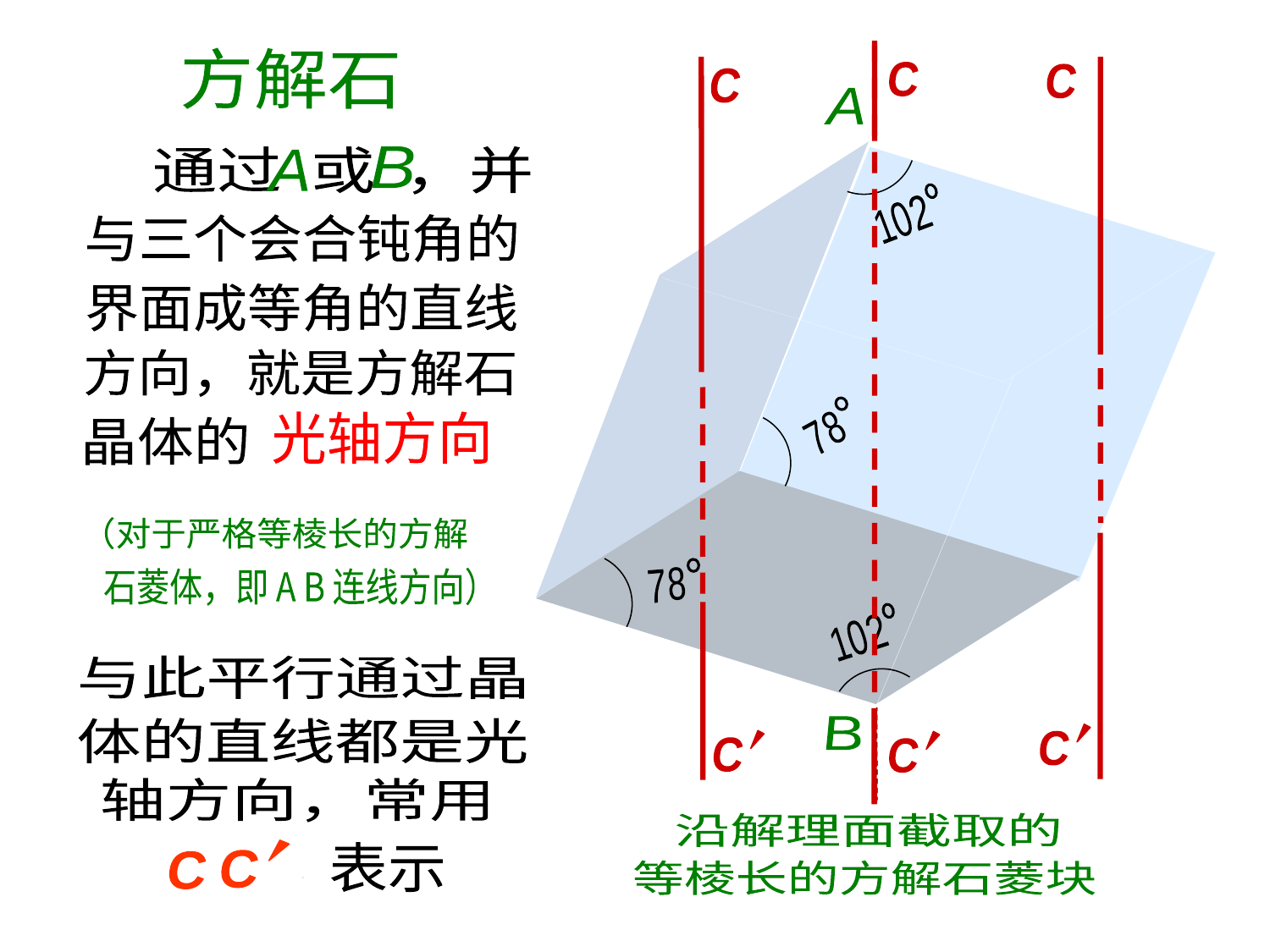

光轴方向

方解石

A
B

0
2
1

8
7

8
7

0
2
1

沿解理面截取的
等棱长的方解石菱块

C

C
C
C

C

C
通过  或  ，并
与三个会合钝角的
界面成等角的直线
方向，就是方解石
光轴方向
晶体的
（对于严格等棱长的方解
石菱体，即 A B 连线方向）
与此平行通过晶
体的直线都是光
轴方向，常用

C

C
表示
B
A